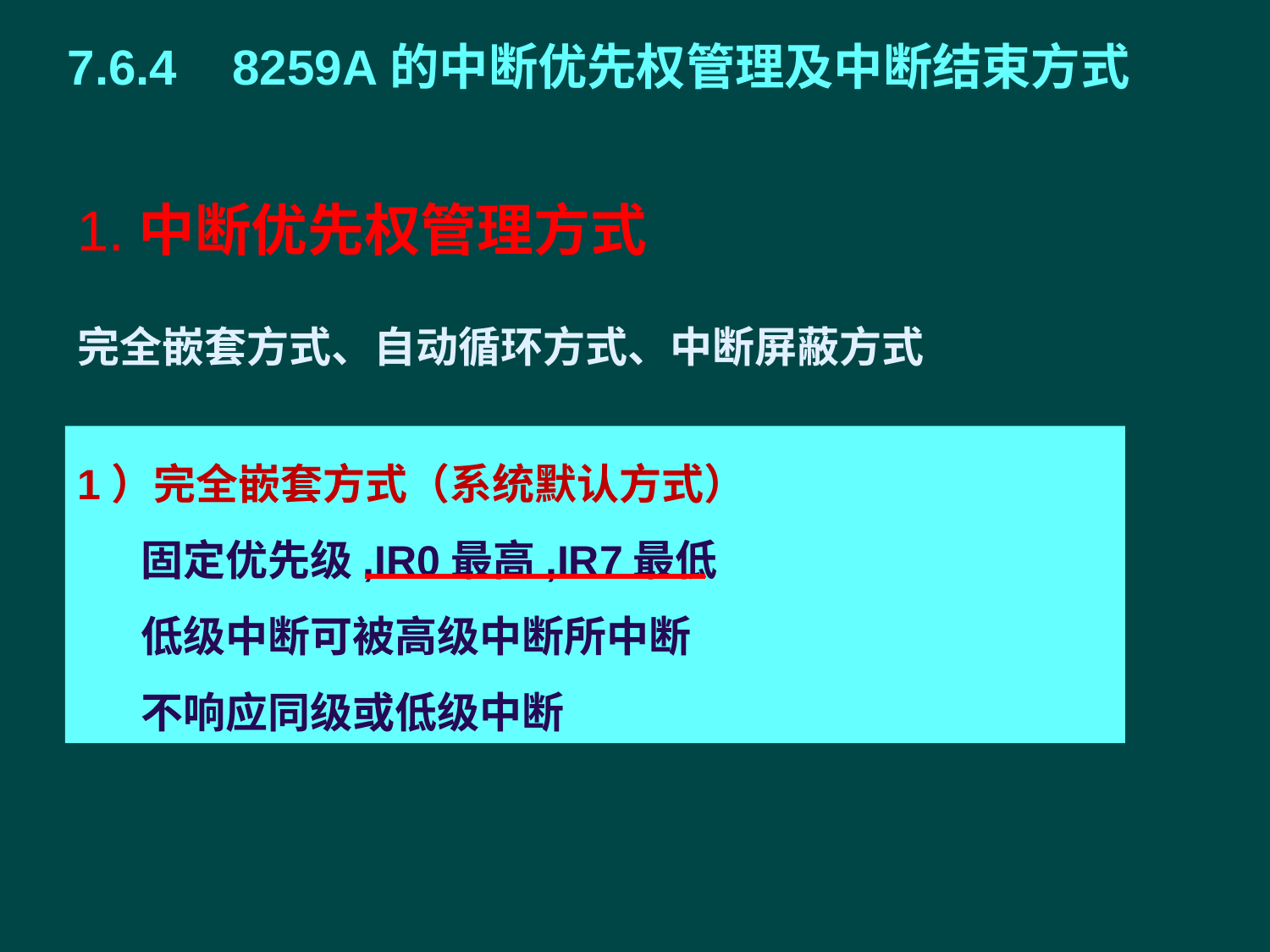

7.6.4    8259A的中断优先权管理及中断结束方式
1.中断优先权管理方式

完全嵌套方式、自动循环方式、中断屏蔽方式

1）完全嵌套方式（系统默认方式）
固定优先级,IR0最高,IR7最低
低级中断可被高级中断所中断
不响应同级或低级中断